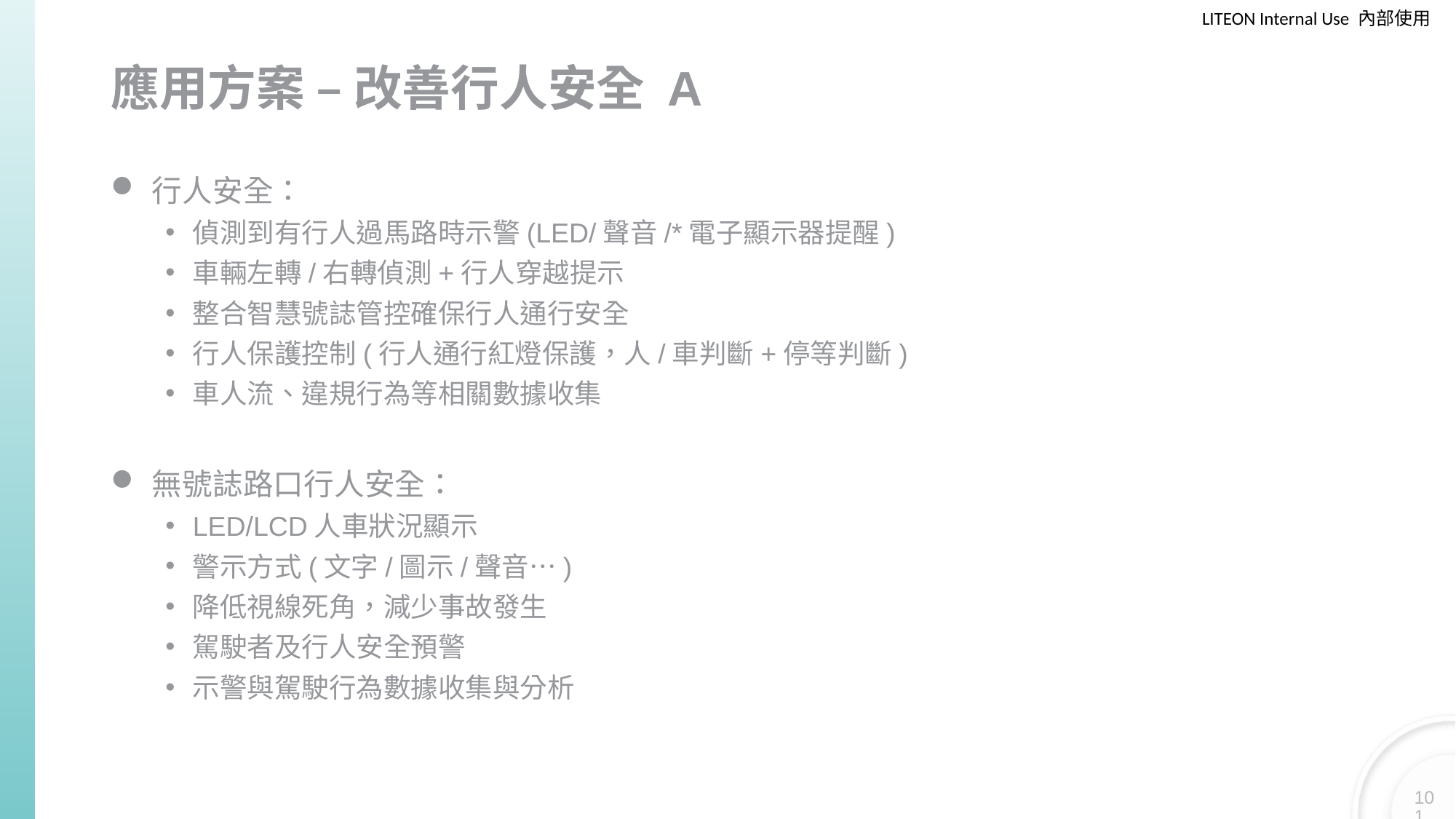

# 應用方案 – 改善行人安全 A
行人安全：
偵測到有行人過馬路時示警(LED/聲音/*電子顯示器提醒)
車輛左轉/右轉偵測+行人穿越提示
整合智慧號誌管控確保行人通行安全
行人保護控制(行人通行紅燈保護，人/車判斷+停等判斷)
車人流、違規行為等相關數據收集

無號誌路口行人安全：
LED/LCD人車狀況顯示
警示方式(文字/圖示/聲音…)
降低視線死角，減少事故發生
駕駛者及行人安全預警
示警與駕駛行為數據收集與分析

101